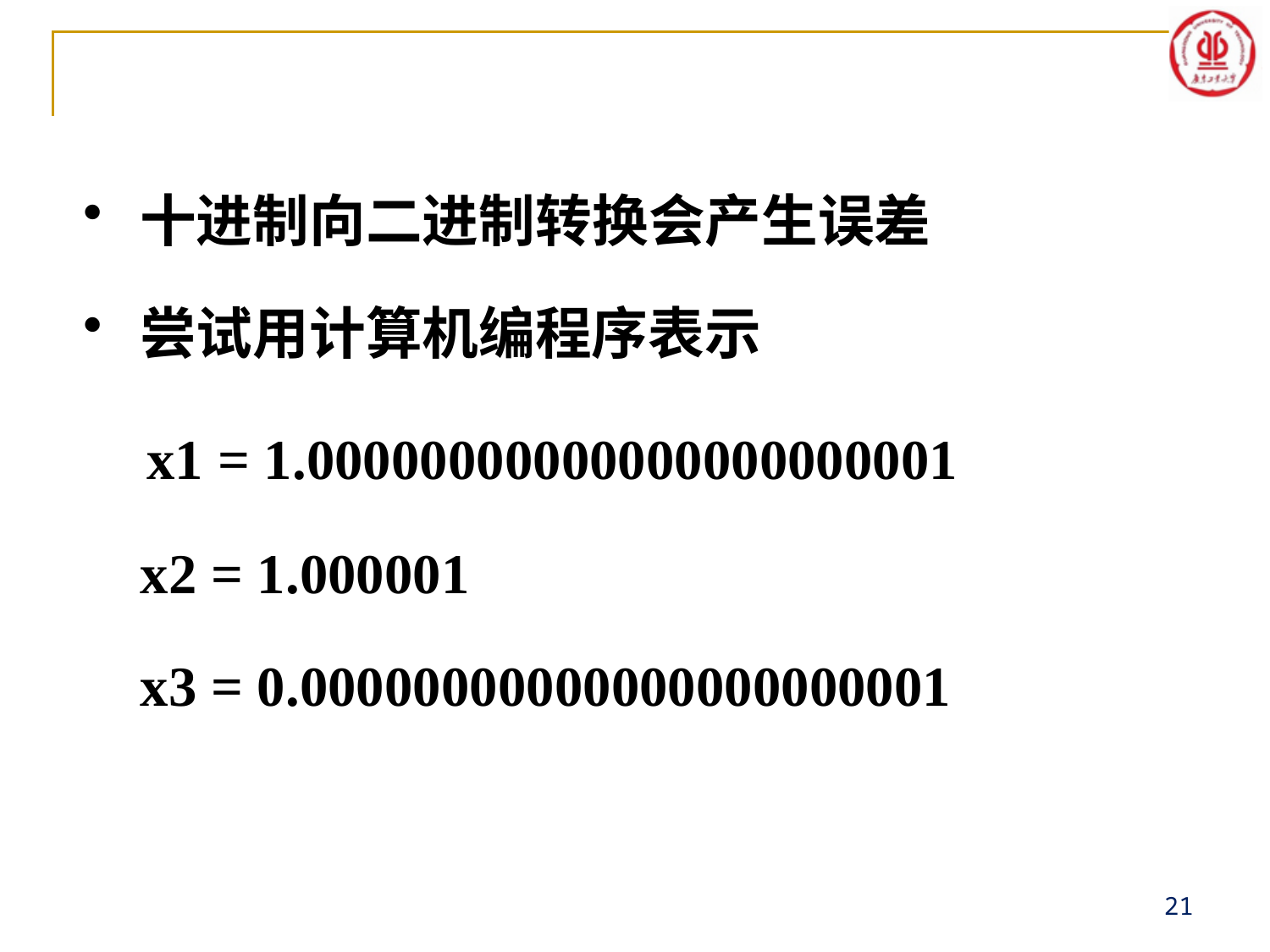

十进制向二进制转换会产生误差
 尝试用计算机编程序表示
    x1 = 1.00000000000000000000001
    x2 = 1.000001
    x3 = 0.00000000000000000000001
21